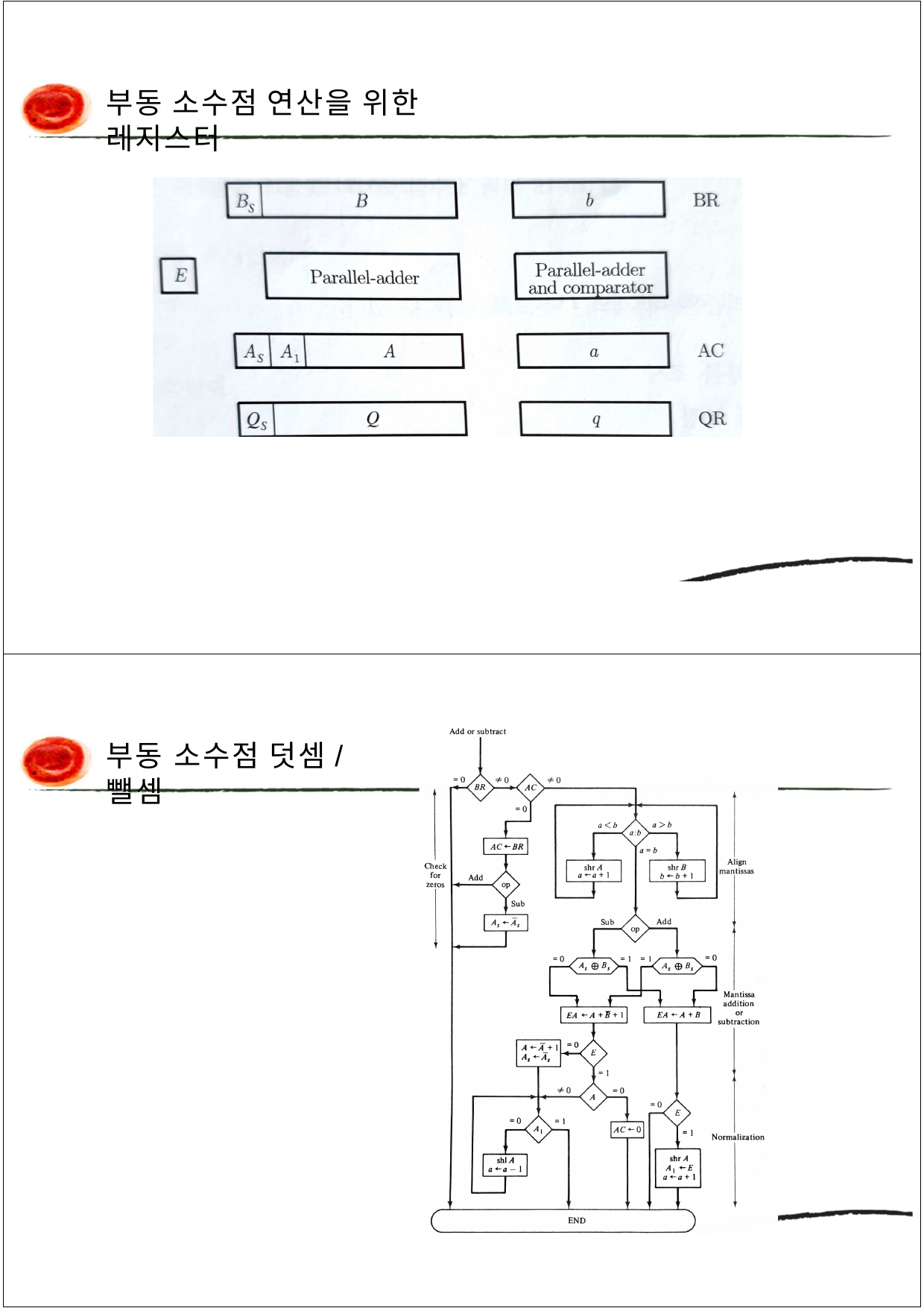

부동 소수점 연산을 위한 레지스터

부동 소수점 덧셈/뺄셈